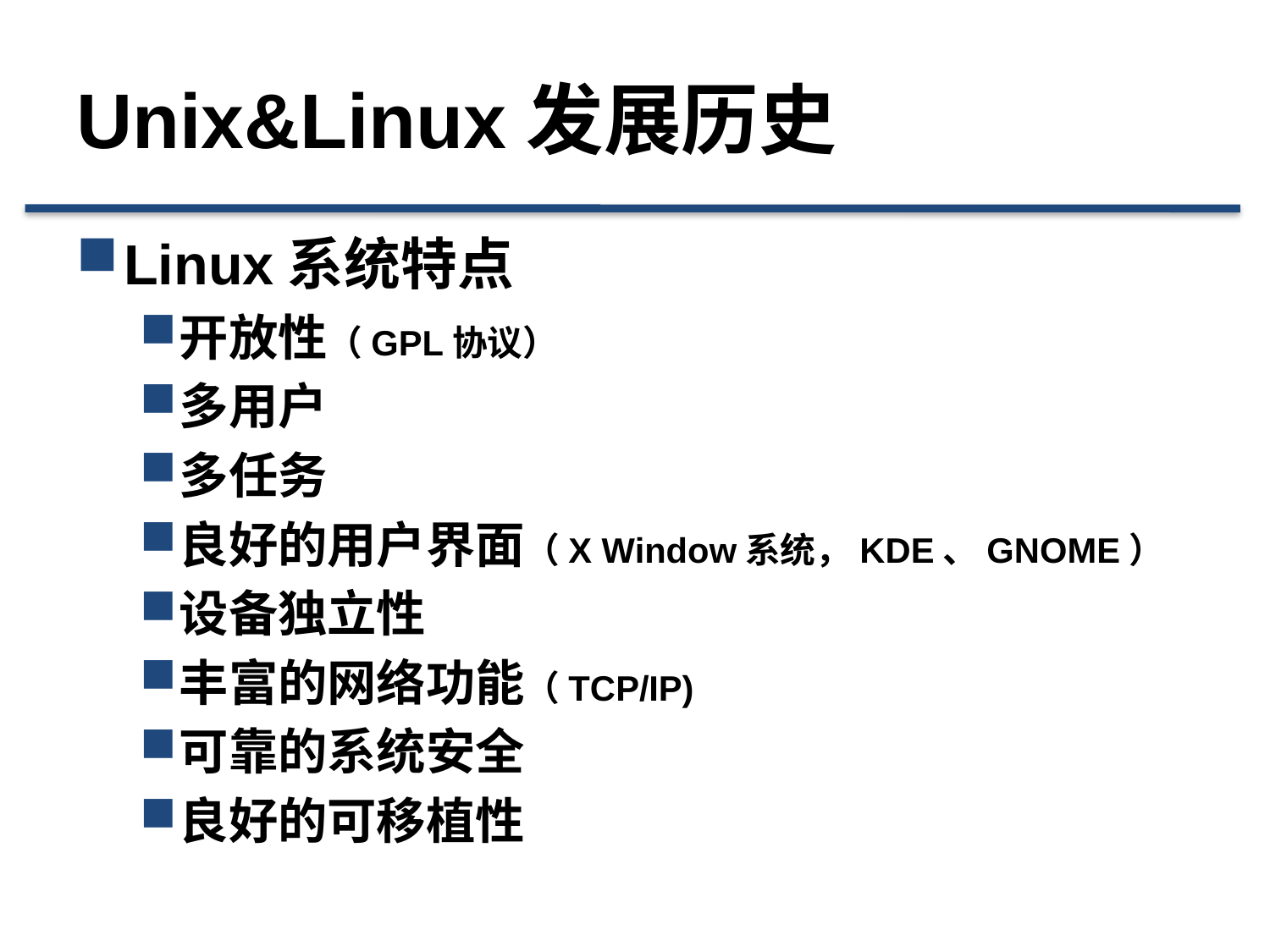

# Unix&Linux发展历史
Linux系统特点
开放性（GPL协议）
多用户
多任务
良好的用户界面（X Window系统，KDE、GNOME）
设备独立性
丰富的网络功能（TCP/IP)
可靠的系统安全
良好的可移植性